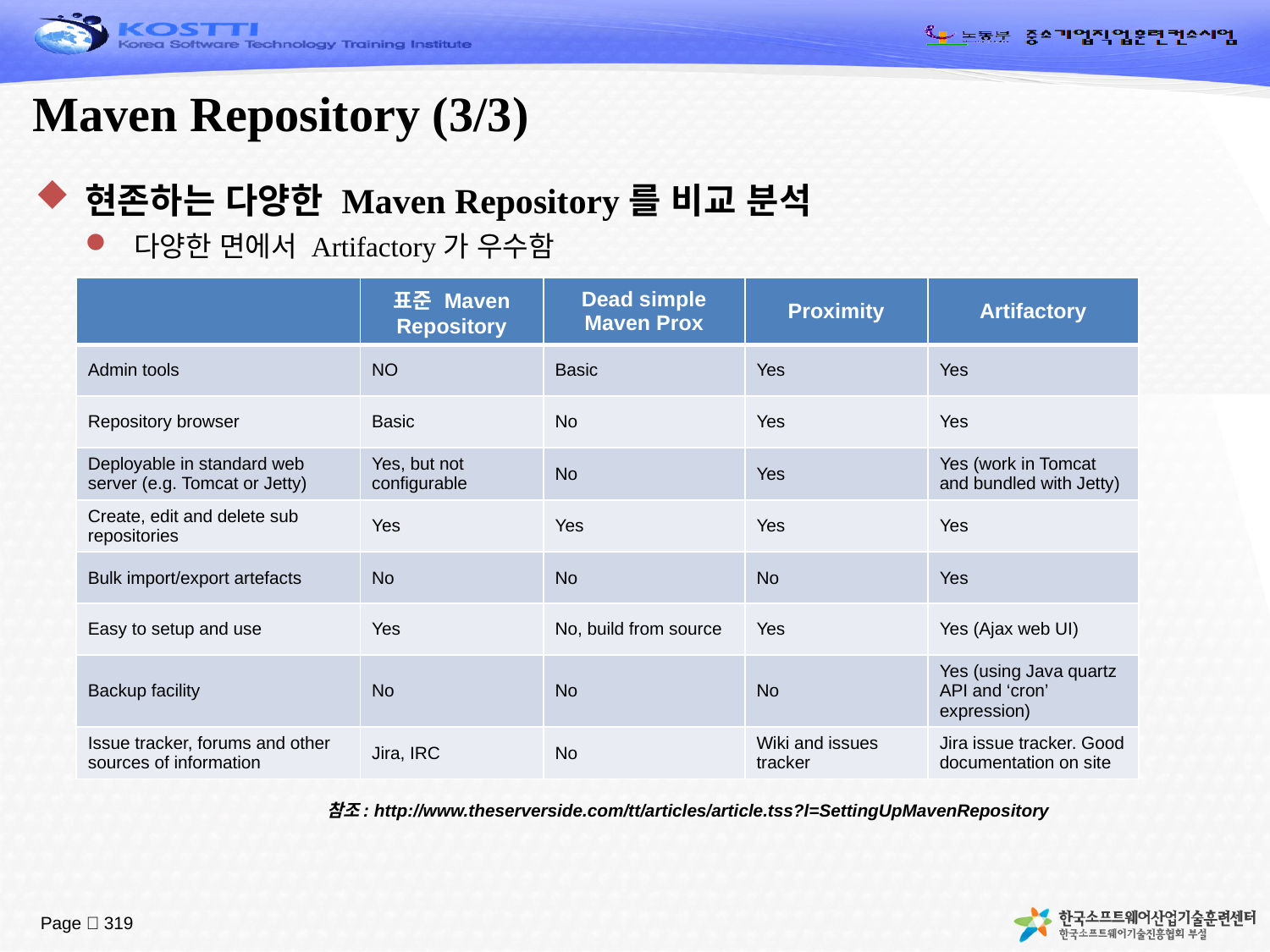

# Maven Repository (3/3)
현존하는 다양한 Maven Repository를 비교 분석
다양한 면에서 Artifactory가 우수함
|  | 표준 Maven Repository | Dead simple Maven Prox | Proximity | Artifactory |
| --- | --- | --- | --- | --- |
| Admin tools | NO | Basic | Yes | Yes |
| Repository browser | Basic | No | Yes | Yes |
| Deployable in standard web server (e.g. Tomcat or Jetty) | Yes, but not configurable | No | Yes | Yes (work in Tomcat and bundled with Jetty) |
| Create, edit and delete sub repositories | Yes | Yes | Yes | Yes |
| Bulk import/export artefacts | No | No | No | Yes |
| Easy to setup and use | Yes | No, build from source | Yes | Yes (Ajax web UI) |
| Backup facility | No | No | No | Yes (using Java quartz API and ‘cron’ expression) |
| Issue tracker, forums and other sources of information | Jira, IRC | No | Wiki and issues tracker | Jira issue tracker. Good documentation on site |
참조: http://www.theserverside.com/tt/articles/article.tss?l=SettingUpMavenRepository